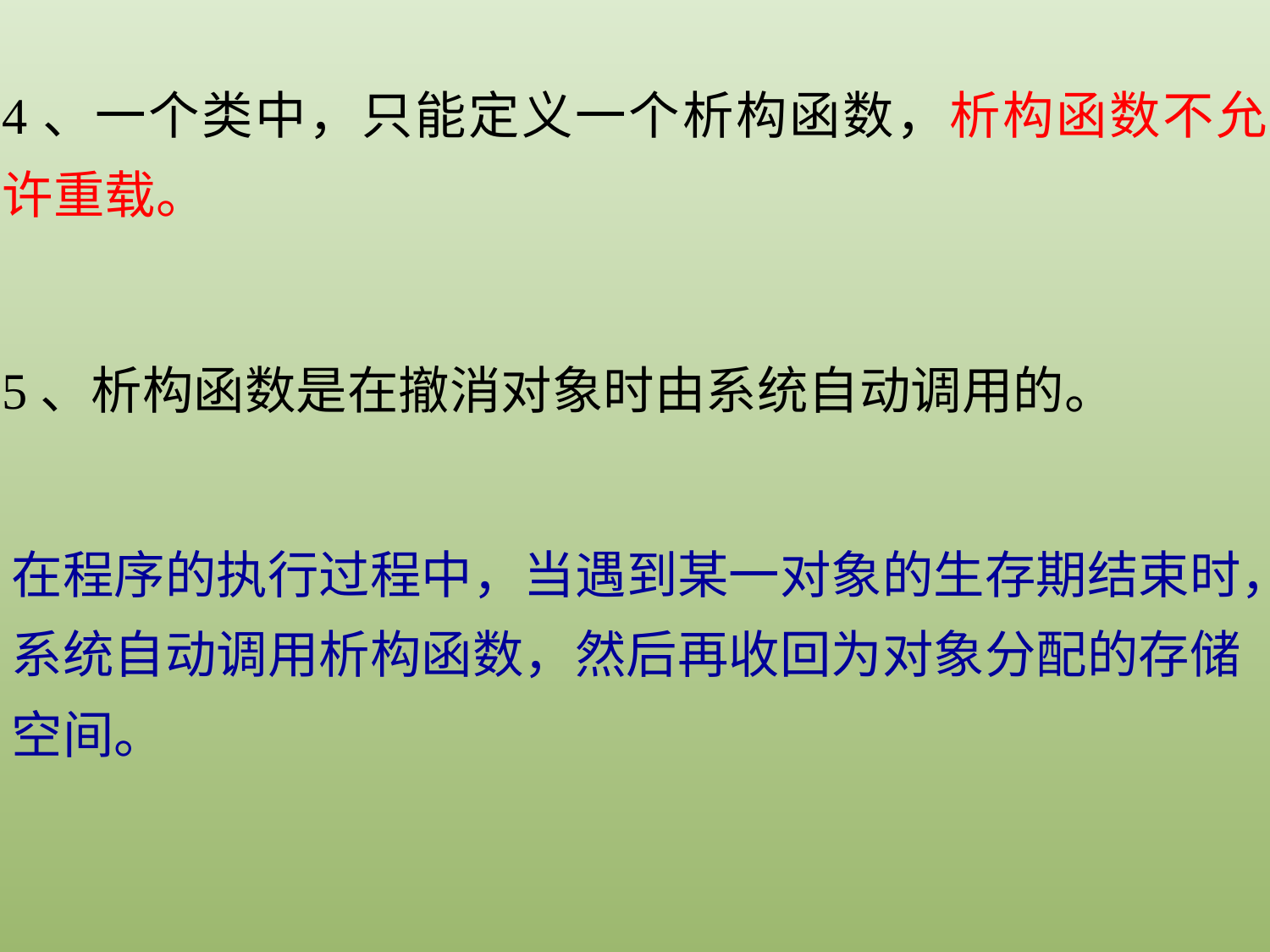

4、一个类中，只能定义一个析构函数，析构函数不允许重载。
5、析构函数是在撤消对象时由系统自动调用的。
在程序的执行过程中，当遇到某一对象的生存期结束时，系统自动调用析构函数，然后再收回为对象分配的存储空间。
674